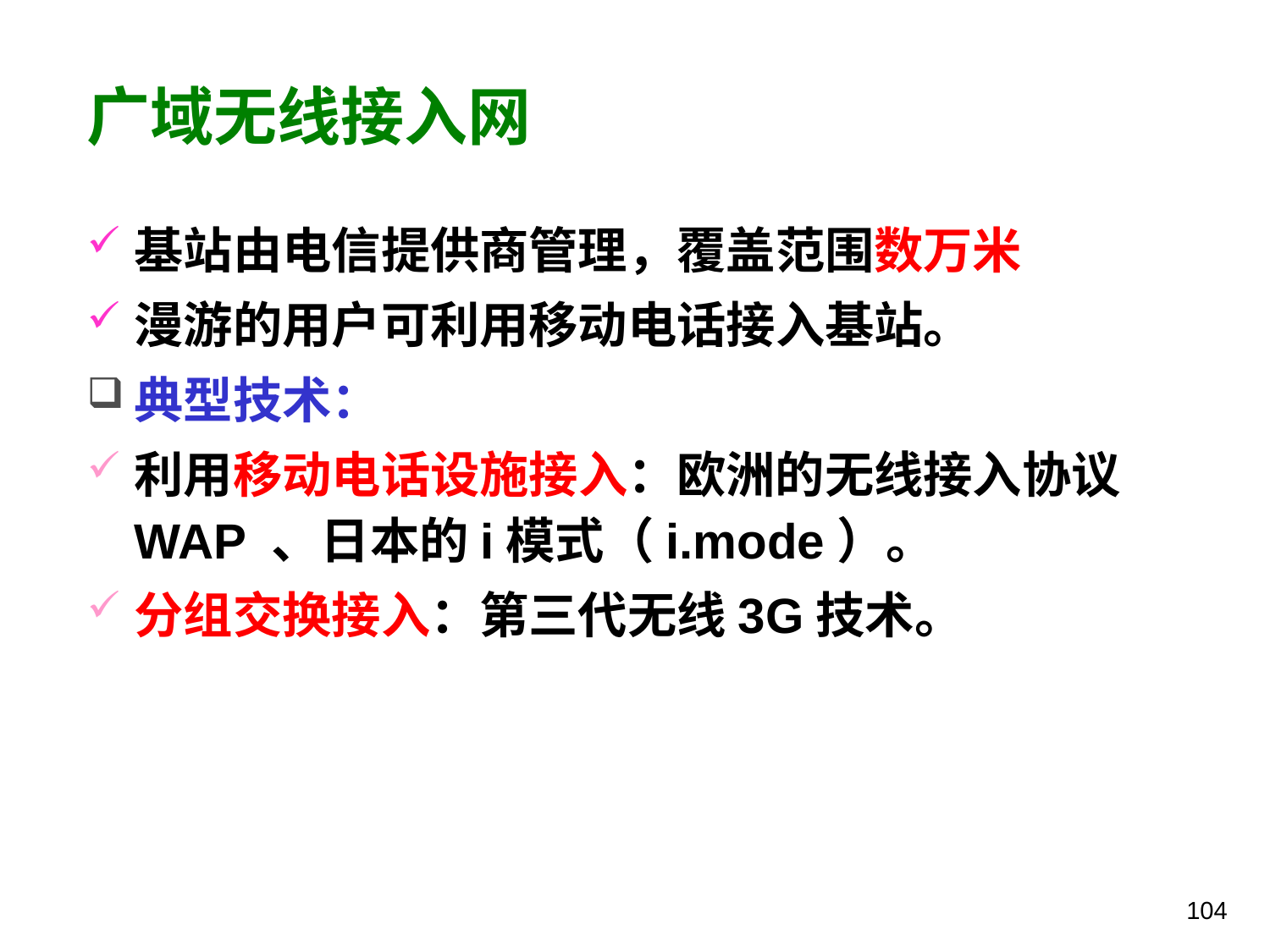

# 广域无线接入网
基站由电信提供商管理，覆盖范围数万米
漫游的用户可利用移动电话接入基站。
典型技术：
利用移动电话设施接入：欧洲的无线接入协议WAP 、日本的i模式（i.mode）。
分组交换接入：第三代无线3G技术。
104